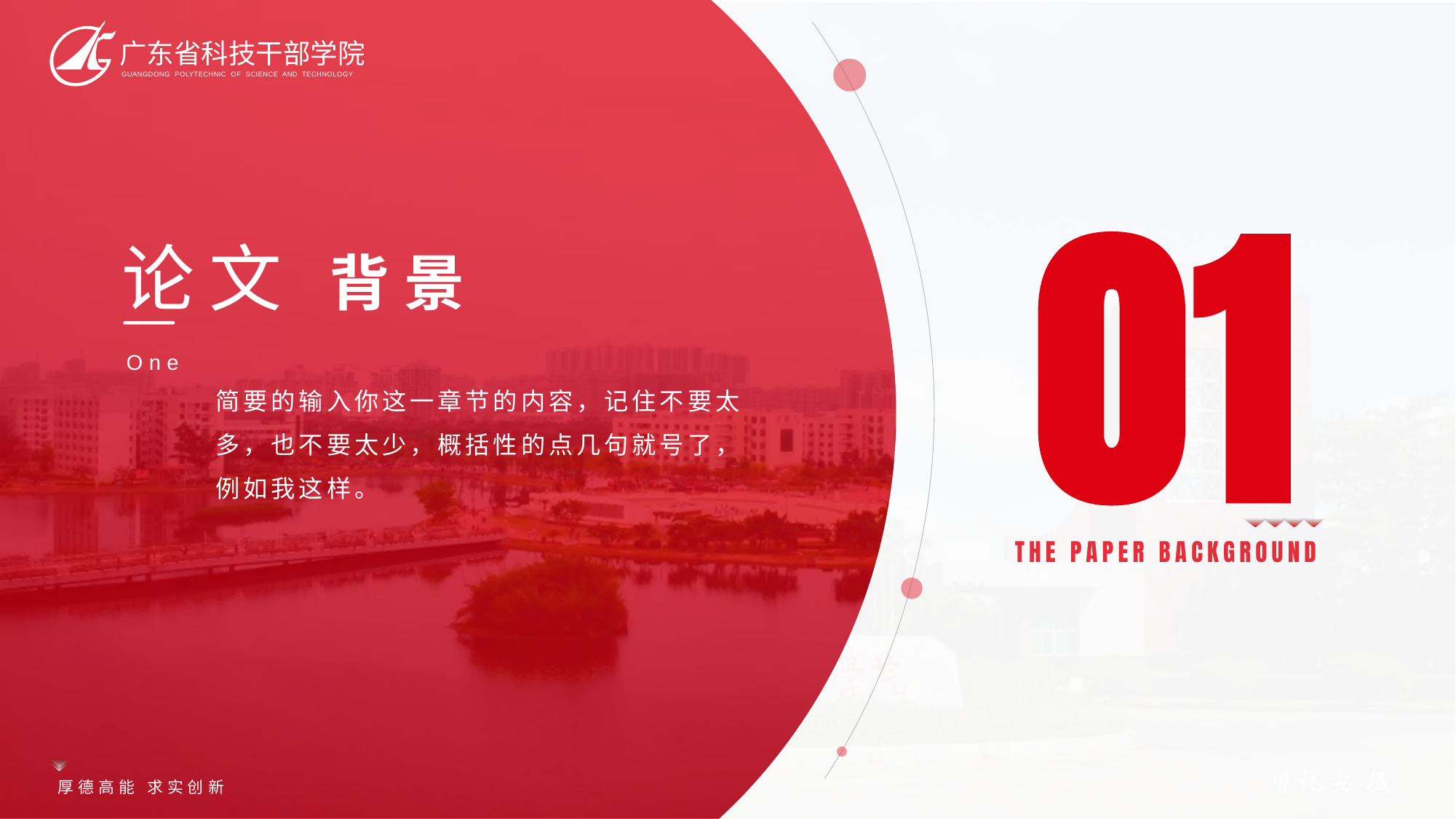

选中曲线☞鼠标左键拖拉小圆点☞即可拉长曲线

选中图标☞按Ctrl+Shift+G☞即可取消全选

广东省科技干部学院
GUANGDONG  POLYTECHNIC  OF  SCIENCE  AND  TECHNOLOGY
01
论文 背景

One
简要的输入你这一章节的内容，记住不要太多，也不要太少，概括性的点几句就号了，例如我这样。

THE PAPER BACKGROUND

厚德高能 求实创新